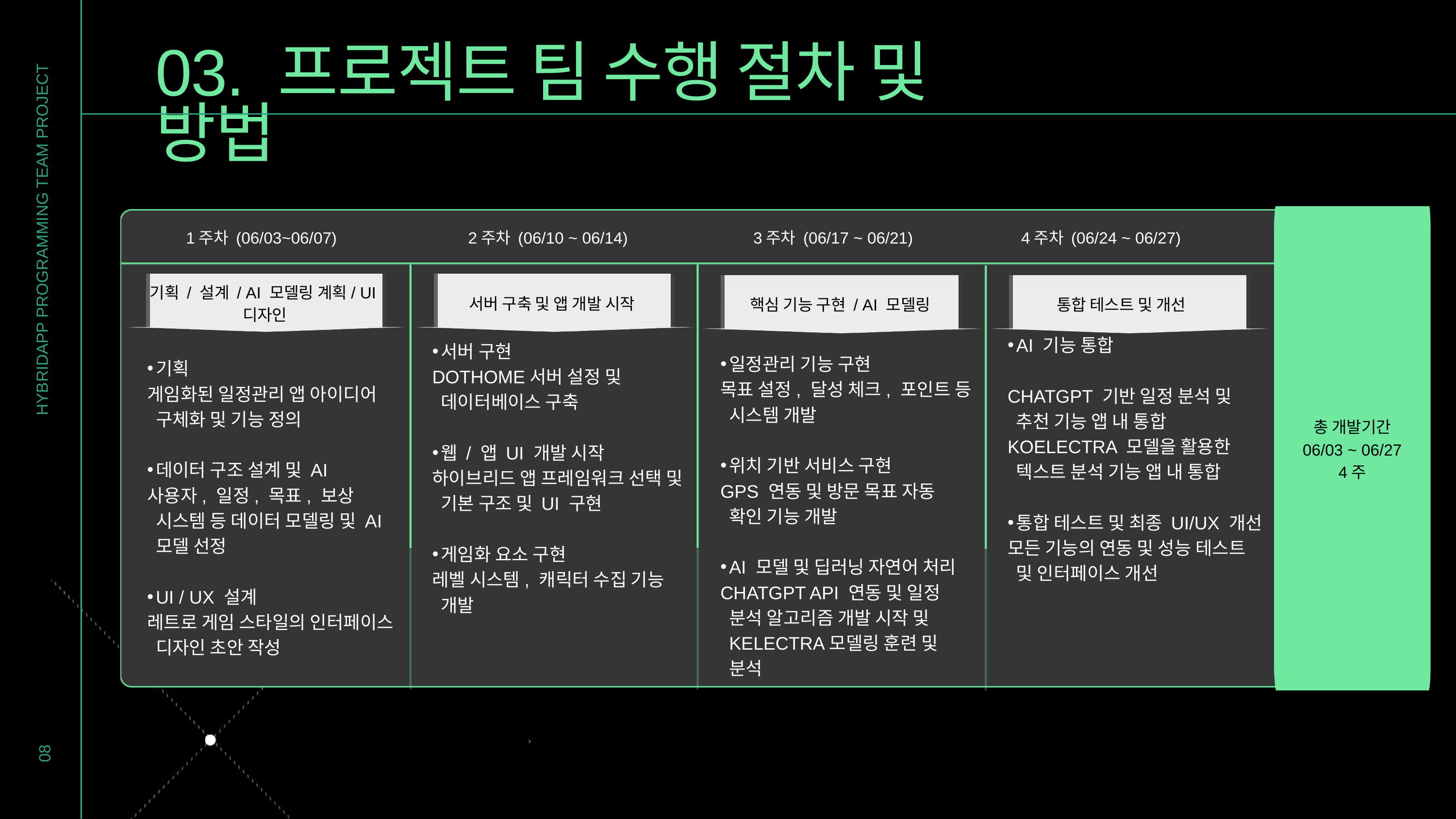

03. 프로젝트 팀 수행 절차 및 방법

1주차 (06/03~06/07)
2주차 (06/10 ~ 06/14)
3주차 (06/17 ~ 06/21)
4주차 (06/24 ~ 06/27)

기획 / 설계 / AI 모델링 계획/ UI디자인
HYBRIDAPP PROGRAMMING TEAM PROJECT
서버 구축 및 앱 개발 시작
핵심 기능 구현 / AI 모델링
통합 테스트 및 개선
AI 기능 통합

CHATGPT 기반 일정 분석 및 추천 기능 앱 내 통합
KOELECTRA 모델을 활용한 텍스트 분석 기능 앱 내 통합

통합 테스트 및 최종 UI/UX 개선
모든 기능의 연동 및 성능 테스트 및 인터페이스 개선
서버 구현
DOTHOME서버 설정 및 데이터베이스 구축

웹 / 앱 UI 개발 시작
하이브리드 앱 프레임워크 선택 및 기본 구조 및 UI 구현

게임화 요소 구현
레벨 시스템, 캐릭터 수집 기능 개발
일정관리 기능 구현
목표 설정, 달성 체크, 포인트 등 시스템 개발

위치 기반 서비스 구현
GPS 연동 및 방문 목표 자동 확인 기능 개발

AI 모델 및 딥러닝 자연어 처리
CHATGPT API 연동 및 일정 분석 알고리즘 개발 시작 및 KELECTRA모델링 훈련 및 분석
기획
게임화된 일정관리 앱 아이디어 구체화 및 기능 정의

데이터 구조 설계 및 AI
사용자, 일정, 목표, 보상 시스템 등 데이터 모델링 및 AI 모델 선정

UI / UX 설계
레트로 게임 스타일의 인터페이스 디자인 초안 작성

총 개발기간
06/03 ~ 06/27
4주

08